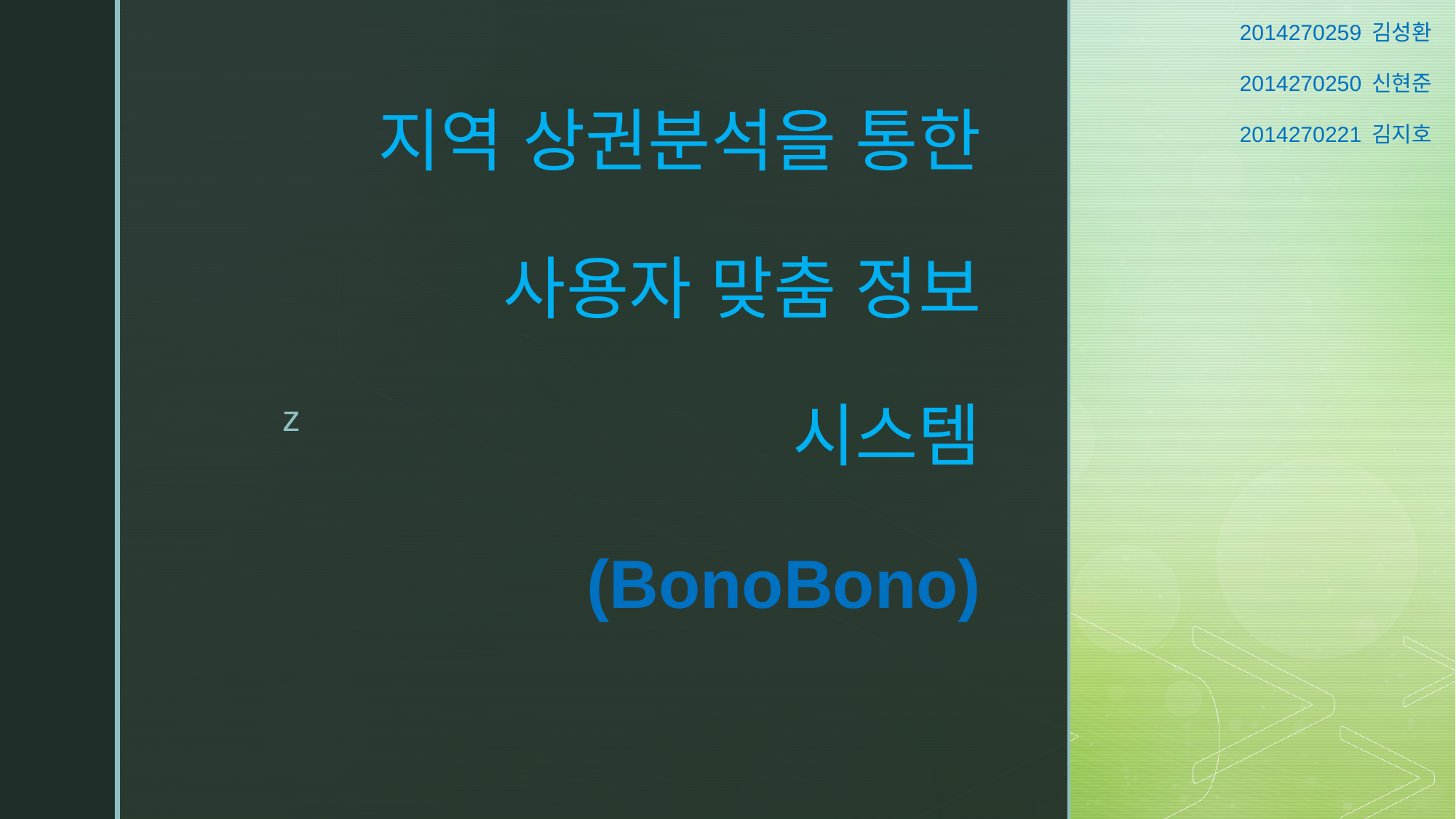

2014270259 김성환
2014270250 신현준
2014270221 김지호
# 지역 상권분석을 통한  사용자 맞춤 정보  시스템 (BonoBono)